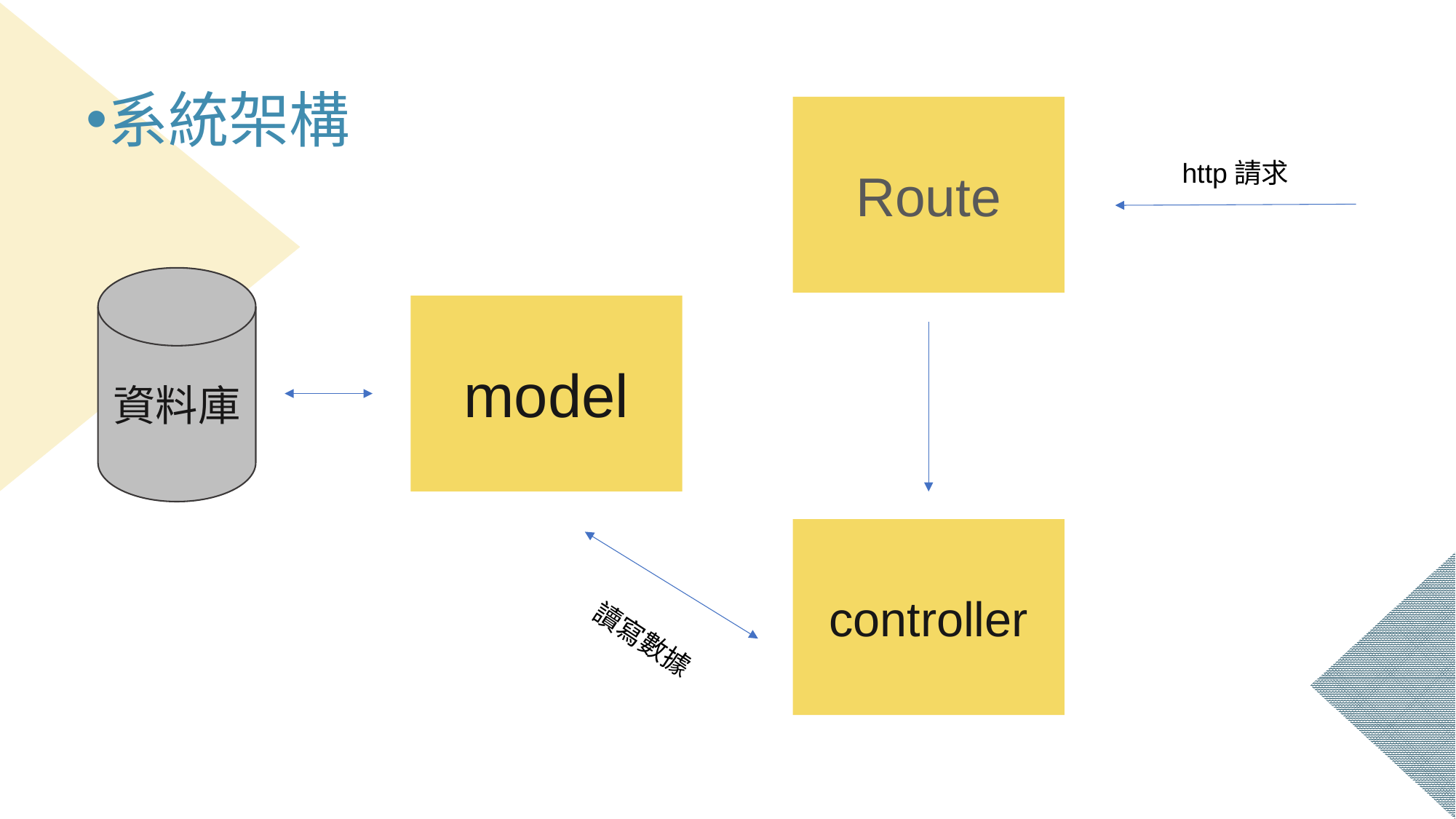

系統架構

Route
http請求
資料庫
model
controller

讀寫數據